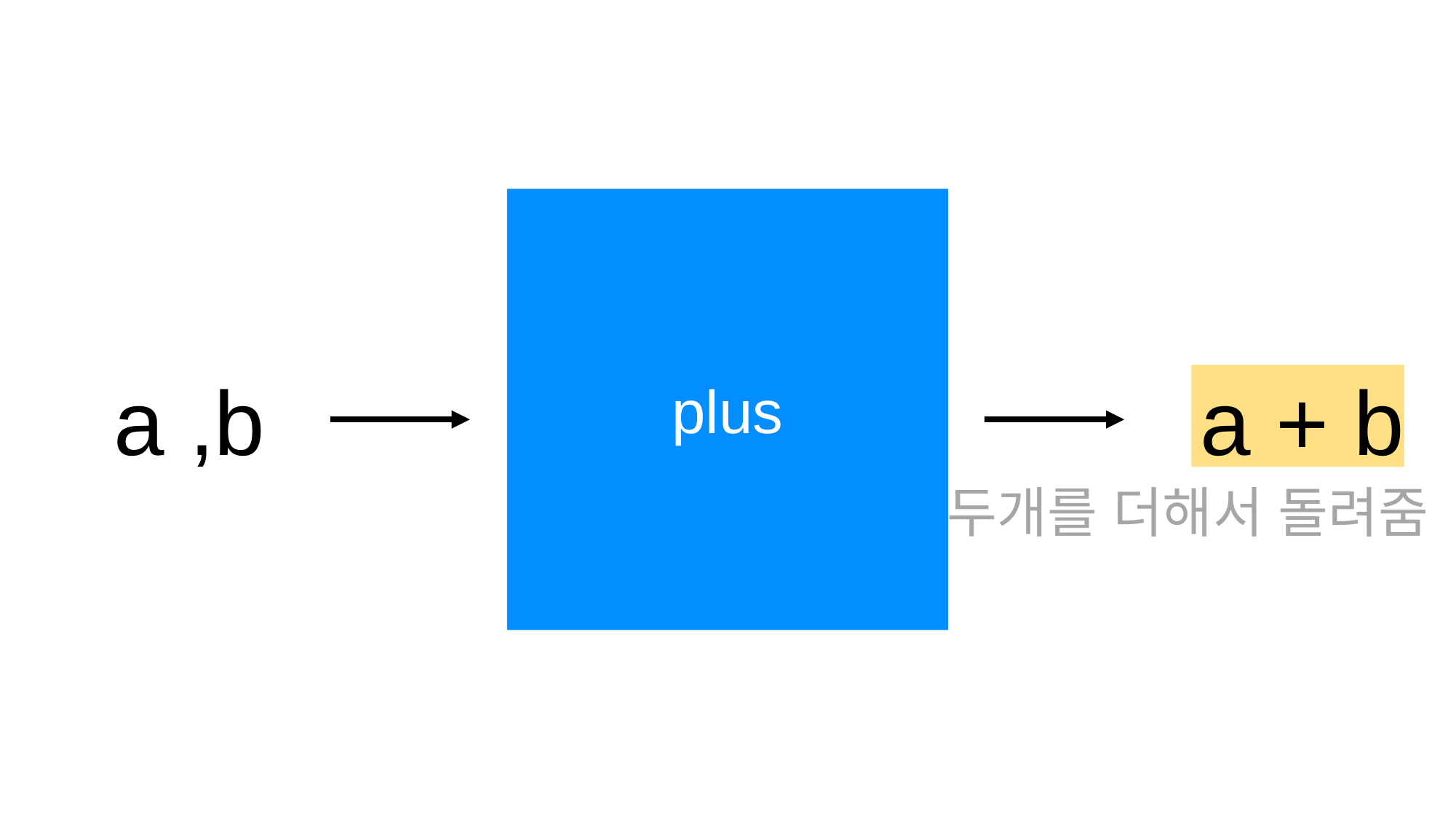

plus
a ,b
a + b

두개를 더해서 돌려줌